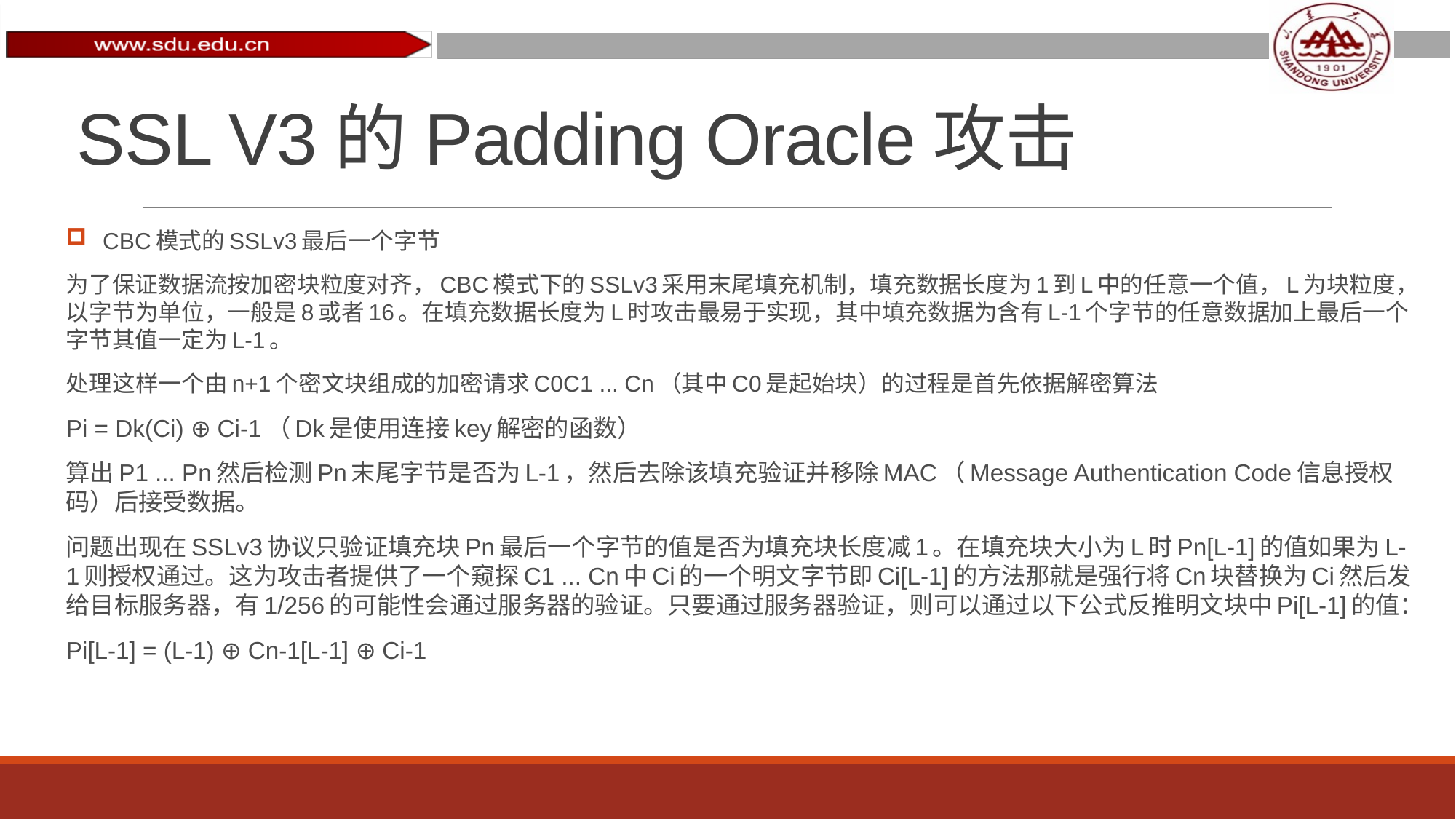

# SSL V3的Padding Oracle攻击
CBC模式的SSLv3最后一个字节
为了保证数据流按加密块粒度对齐，CBC模式下的SSLv3采用末尾填充机制，填充数据长度为1到L中的任意一个值，L为块粒度，以字节为单位，一般是8或者16。在填充数据长度为L时攻击最易于实现，其中填充数据为含有L-1个字节的任意数据加上最后一个字节其值一定为L-1。
处理这样一个由n+1个密文块组成的加密请求C0C1 ... Cn（其中C0是起始块）的过程是首先依据解密算法
Pi = Dk(Ci) ⊕ Ci-1（Dk是使用连接key解密的函数）
算出P1 ... Pn然后检测Pn末尾字节是否为L-1，然后去除该填充验证并移除MAC（Message Authentication Code信息授权码）后接受数据。
问题出现在SSLv3协议只验证填充块Pn最后一个字节的值是否为填充块长度减1。在填充块大小为L时Pn[L-1]的值如果为L-1则授权通过。这为攻击者提供了一个窥探C1 ... Cn中Ci的一个明文字节即Ci[L-1]的方法那就是强行将Cn块替换为Ci然后发给目标服务器，有1/256的可能性会通过服务器的验证。只要通过服务器验证，则可以通过以下公式反推明文块中Pi[L-1]的值：
Pi[L-1] = (L-1) ⊕ Cn-1[L-1] ⊕ Ci-1